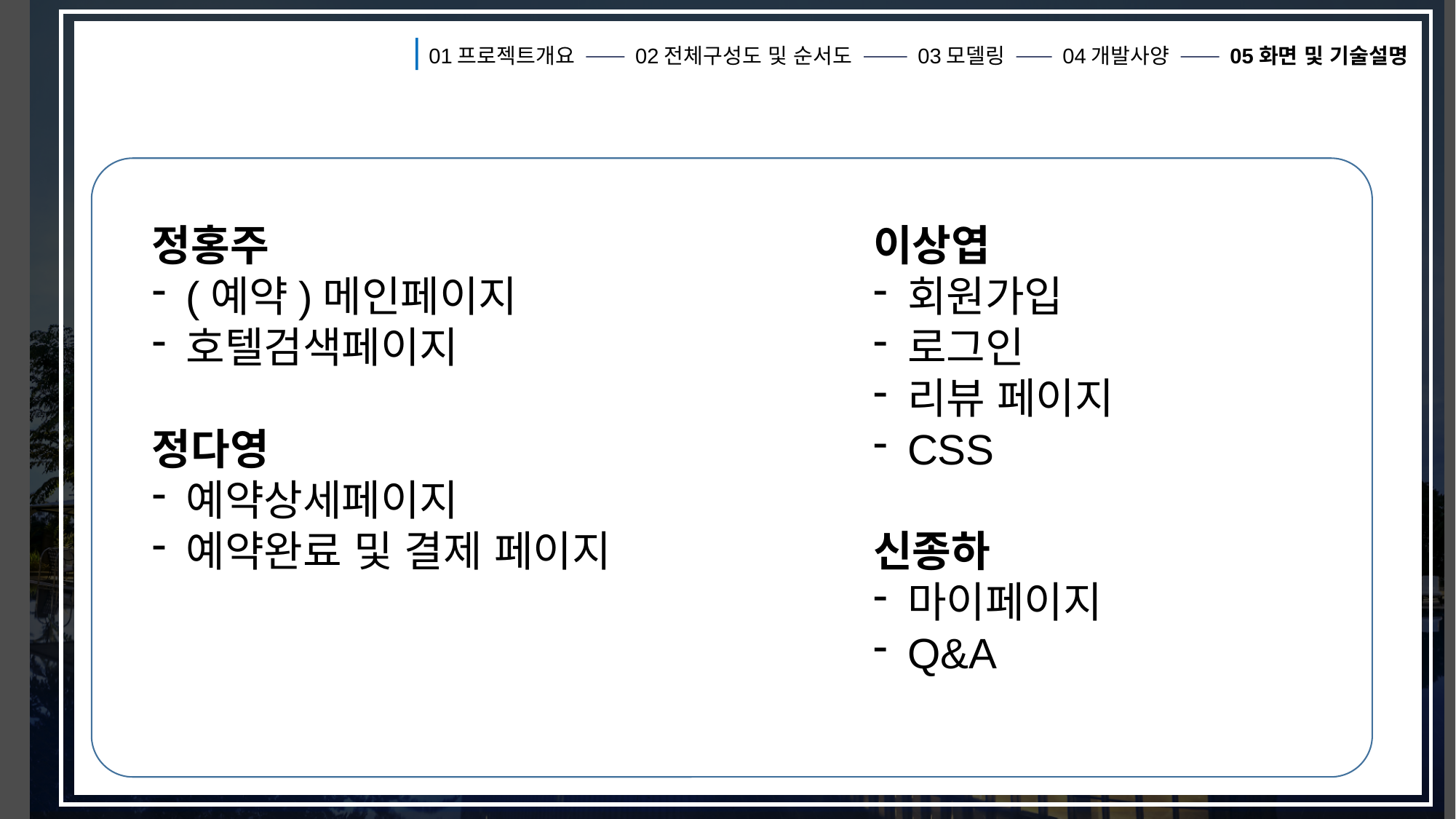

01프로젝트개요
02전체구성도 및 순서도
03모델링
04개발사양
05화면 및 기술설명

정홍주
(예약)메인페이지
호텔검색페이지

정다영
예약상세페이지
예약완료 및 결제 페이지

이상엽
회원가입
로그인
리뷰 페이지
CSS

신종하
마이페이지
Q&A